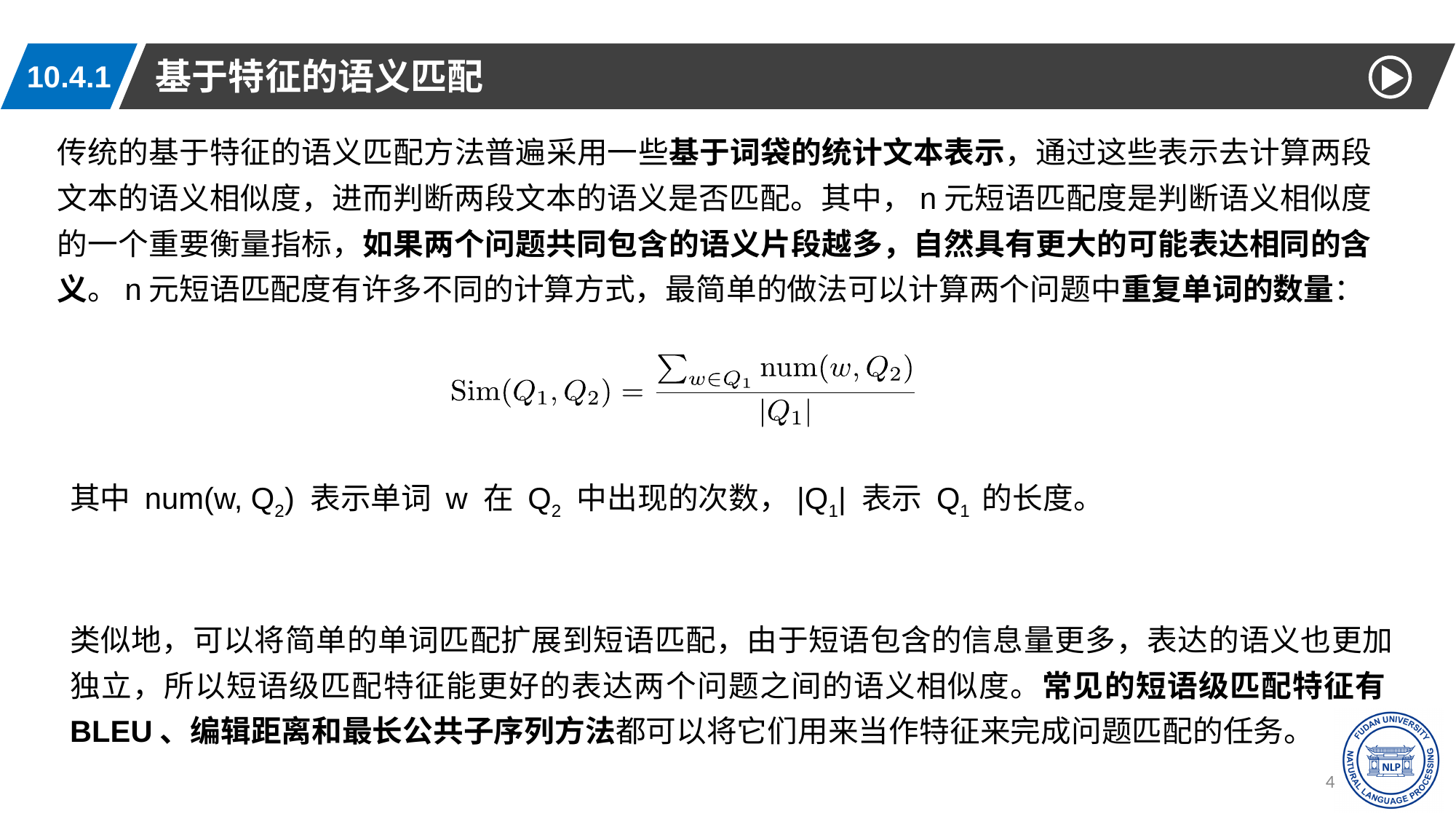

基于特征的语义匹配
10.4.1

传统的基于特征的语义匹配方法普遍采用一些基于词袋的统计文本表示，通过这些表示去计算两段文本的语义相似度，进而判断两段文本的语义是否匹配。其中，n元短语匹配度是判断语义相似度的一个重要衡量指标，如果两个问题共同包含的语义片段越多，自然具有更大的可能表达相同的含义。n元短语匹配度有许多不同的计算方式，最简单的做法可以计算两个问题中重复单词的数量：

其中 num(w, Q2) 表示单词 w 在 Q2 中出现的次数，|Q1| 表示 Q1 的长度。
类似地，可以将简单的单词匹配扩展到短语匹配，由于短语包含的信息量更多，表达的语义也更加独立，所以短语级匹配特征能更好的表达两个问题之间的语义相似度。常见的短语级匹配特征有BLEU、编辑距离和最长公共子序列方法都可以将它们用来当作特征来完成问题匹配的任务。
44